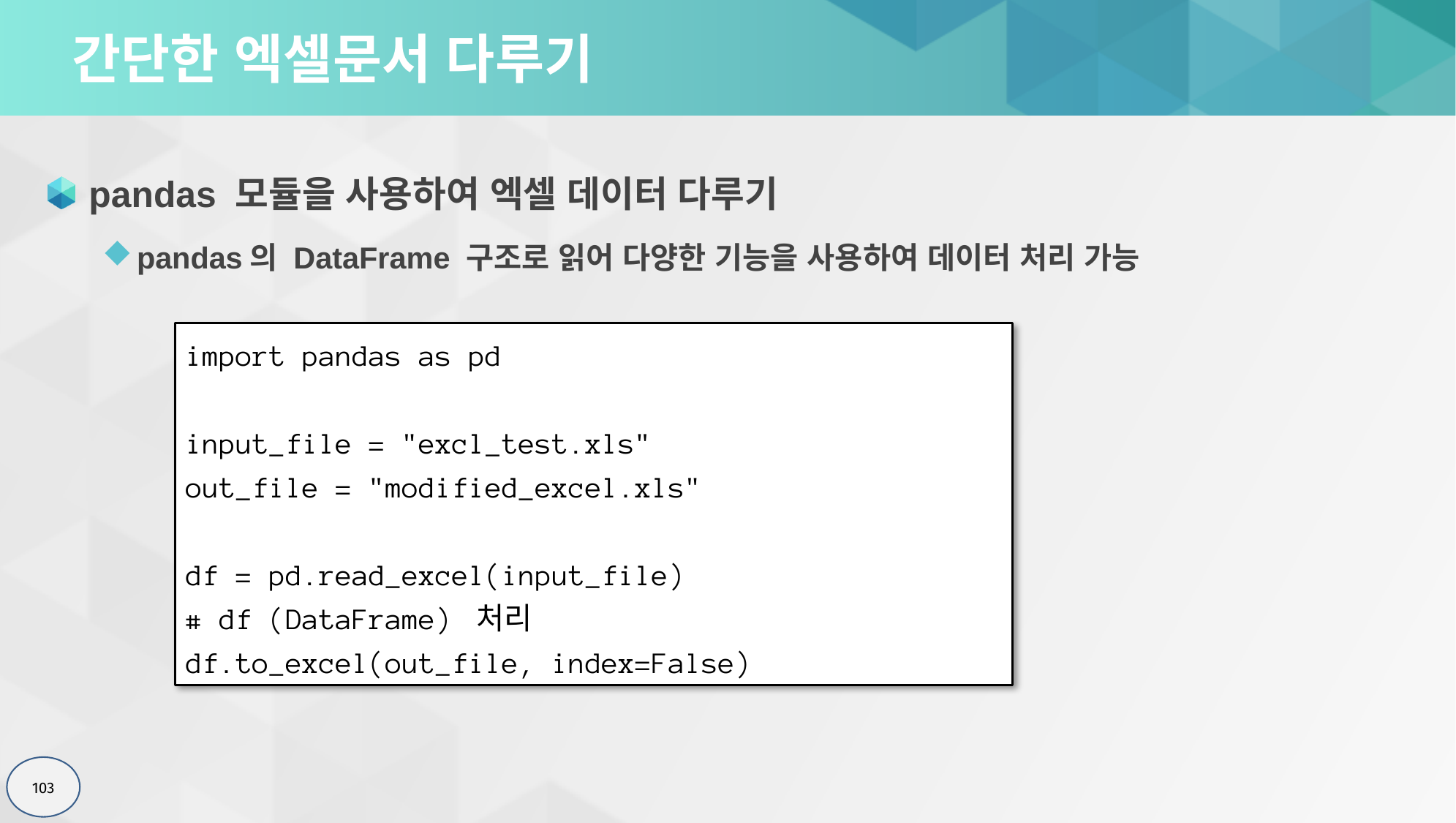

# 간단한 엑셀문서 다루기
pandas 모듈을 사용하여 엑셀 데이터 다루기
pandas의 DataFrame 구조로 읽어 다양한 기능을 사용하여 데이터 처리 가능
import pandas as pd

input_file = "excl_test.xls"
out_file = "modified_excel.xls"

df = pd.read_excel(input_file)
# df (DataFrame) 처리
df.to_excel(out_file, index=False)